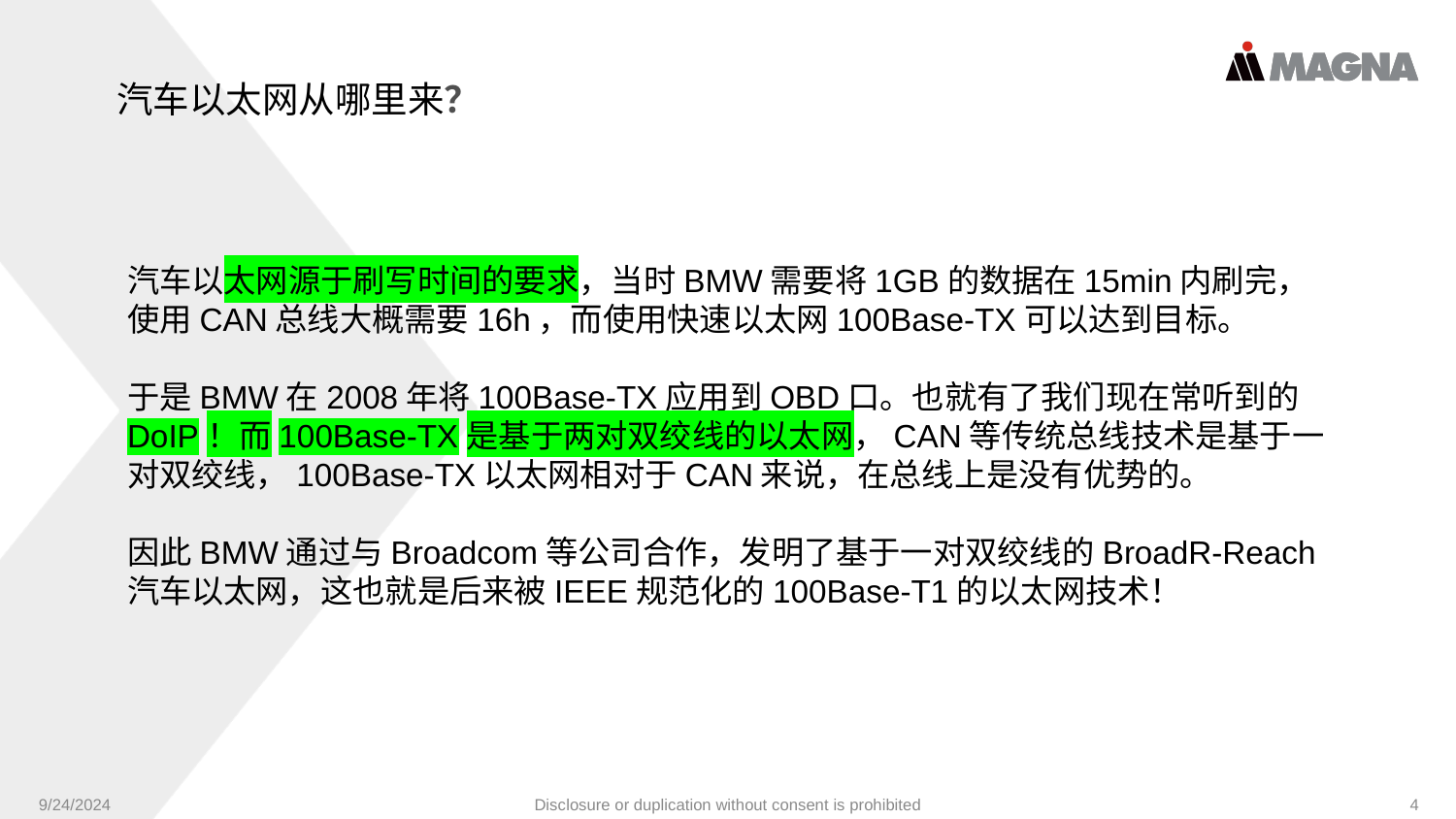

汽车以太网从哪里来？
汽车以太网源于刷写时间的要求，当时BMW需要将1GB的数据在15min内刷完，使用CAN总线大概需要16h，而使用快速以太网100Base-TX可以达到目标。

于是BMW在2008年将100Base-TX应用到OBD口。也就有了我们现在常听到的DoIP！而100Base-TX是基于两对双绞线的以太网，CAN等传统总线技术是基于一对双绞线，100Base-TX以太网相对于CAN来说，在总线上是没有优势的。

因此BMW通过与Broadcom等公司合作，发明了基于一对双绞线的BroadR-Reach汽车以太网，这也就是后来被IEEE规范化的100Base-T1的以太网技术！
9/24/2024
Disclosure or duplication without consent is prohibited
4